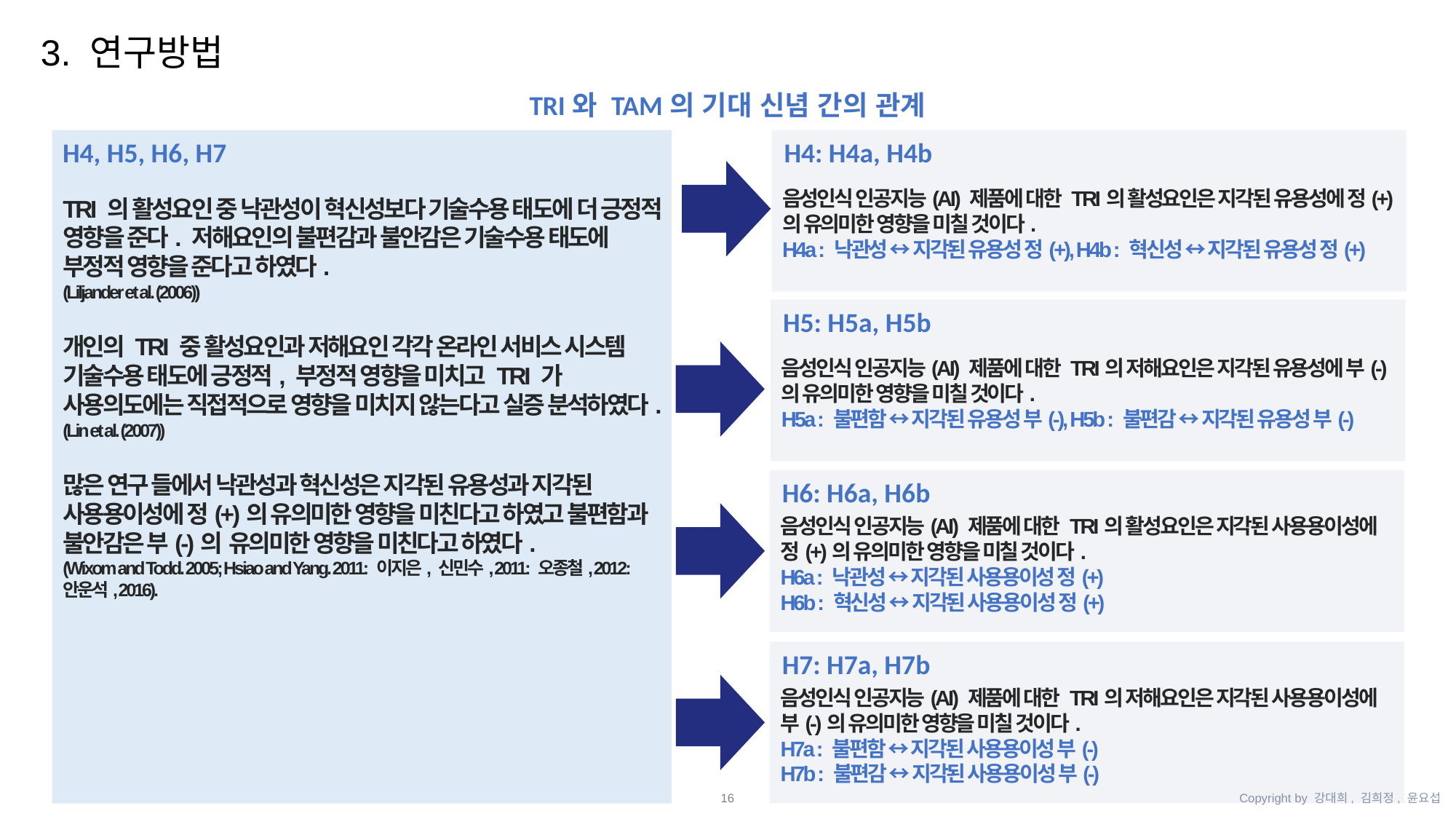

3. 연구방법
TRI와 TAM의 기대 신념 간의 관계

TRI 의 활성요인 중 낙관성이 혁신성보다 기술수용 태도에 더 긍정적 영향을 준다. 저해요인의 불편감과 불안감은 기술수용 태도에 부정적 영향을 준다고 하였다.
(Liljander et al. (2006))

개인의 TRI 중 활성요인과 저해요인 각각 온라인 서비스 시스템 기술수용 태도에 긍정적, 부정적 영향을 미치고 TRI 가 사용의도에는 직접적으로 영향을 미치지 않는다고 실증 분석하였다.
(Lin et al. (2007))

많은 연구 들에서 낙관성과 혁신성은 지각된 유용성과 지각된 사용용이성에 정(+)의 유의미한 영향을 미친다고 하였고 불편함과 불안감은 부(-)의  유의미한 영향을 미친다고 하였다.
(Wixom and Todd. 2005; Hsiao and Yang. 2011: 이지은, 신민수, 2011: 오종철, 2012: 안운석, 2016).
H4, H5, H6, H7

음성인식 인공지능(AI) 제품에 대한 TRI의 활성요인은 지각된 유용성에 정(+)의 유의미한 영향을 미칠 것이다.
H4a : 낙관성 ↔ 지각된 유용성 정(+), H4b : 혁신성 ↔ 지각된 유용성 정(+)
H4: H4a, H4b

음성인식 인공지능(AI) 제품에 대한 TRI의 저해요인은 지각된 유용성에 부(-)의 유의미한 영향을 미칠 것이다.
H5a : 불편함 ↔ 지각된 유용성 부(-), H5b : 불편감 ↔ 지각된 유용성 부(-)
H5: H5a, H5b

음성인식 인공지능(AI) 제품에 대한 TRI의 활성요인은 지각된 사용용이성에 정(+)의 유의미한 영향을 미칠 것이다.
H6a : 낙관성 ↔ 지각된 사용용이성 정(+)
H6b : 혁신성 ↔ 지각된 사용용이성 정(+)
H6: H6a, H6b

음성인식 인공지능(AI) 제품에 대한 TRI의 저해요인은 지각된 사용용이성에 부(-)의 유의미한 영향을 미칠 것이다.
H7a : 불편함 ↔ 지각된 사용용이성 부(-)
H7b : 불편감 ↔ 지각된 사용용이성 부(-)
H7: H7a, H7b